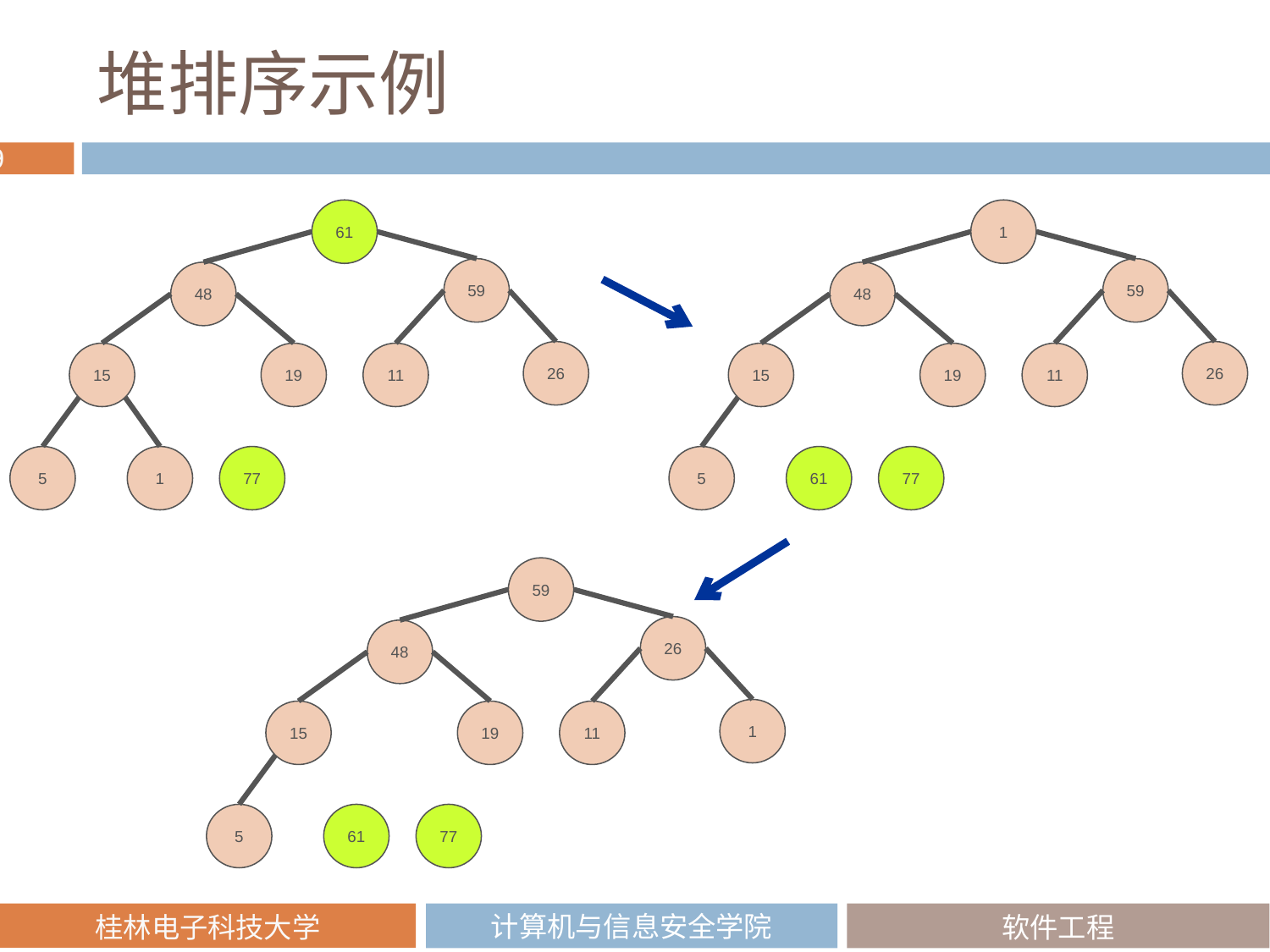

# 堆排序示例
1
61
59
59
48
48
26
26
15
11
15
11
19
19
5
61
77
5
1
77
59
26
48
1
15
11
19
5
61
77